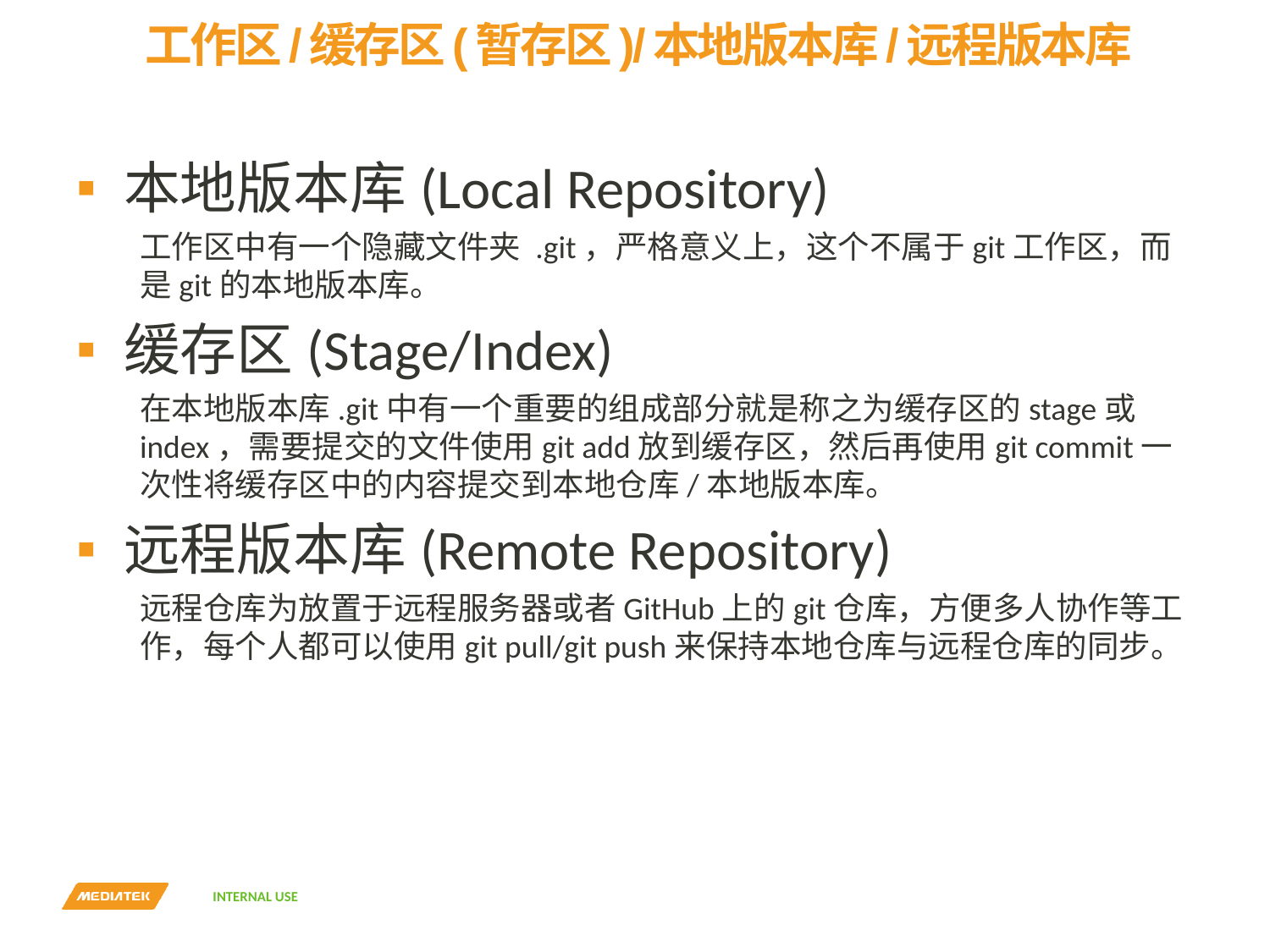

# 工作区/缓存区(暂存区)/本地版本库/远程版本库
本地版本库(Local Repository)
工作区中有一个隐藏文件夹 .git，严格意义上，这个不属于git工作区，而是git的本地版本库。
缓存区(Stage/Index)
在本地版本库.git中有一个重要的组成部分就是称之为缓存区的stage或index，需要提交的文件使用git add放到缓存区，然后再使用git commit一次性将缓存区中的内容提交到本地仓库/本地版本库。
远程版本库(Remote Repository)
远程仓库为放置于远程服务器或者GitHub上的git仓库，方便多人协作等工作，每个人都可以使用git pull/git push来保持本地仓库与远程仓库的同步。